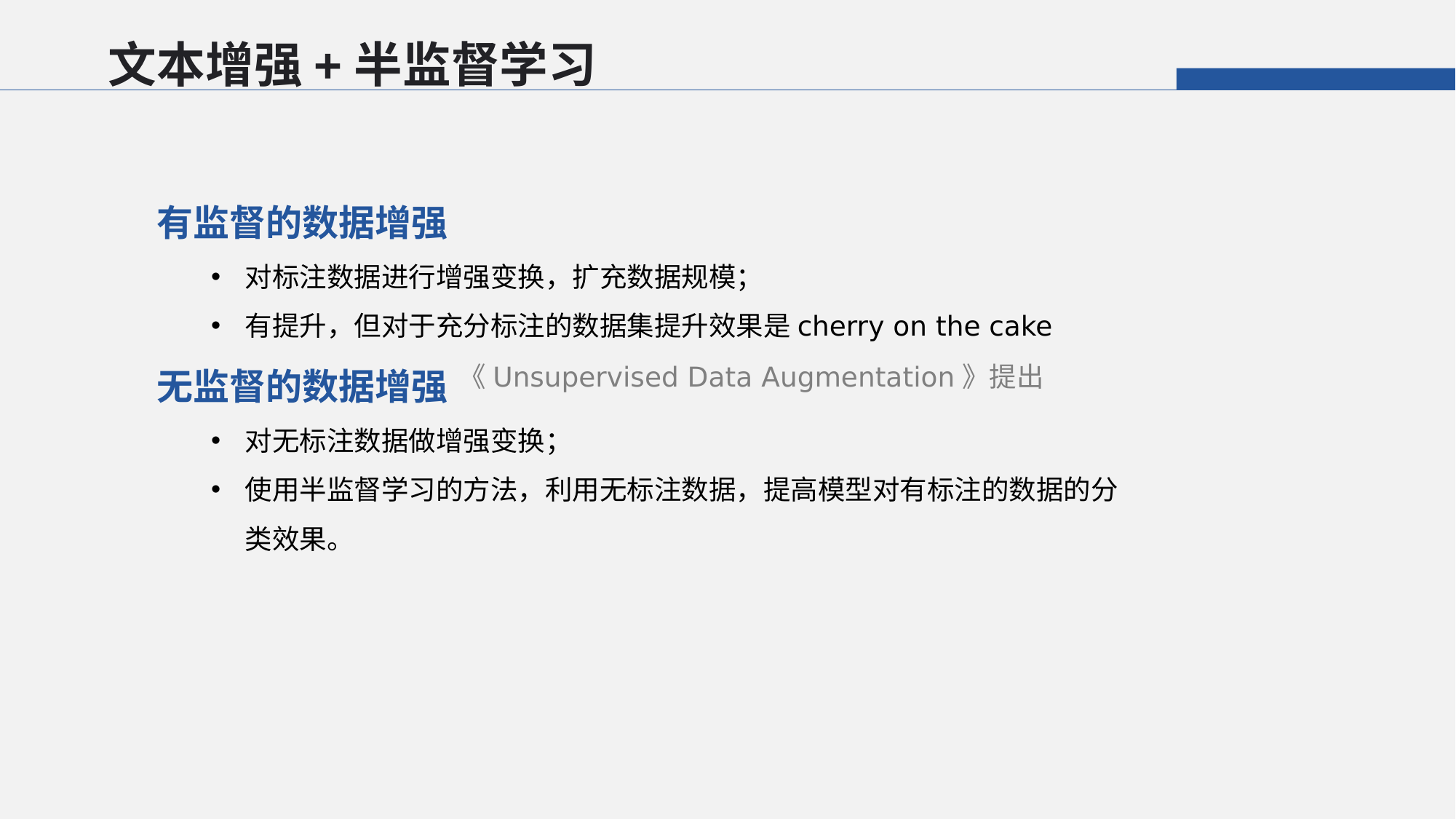

文本增强+半监督学习
有监督的数据增强
对标注数据进行增强变换，扩充数据规模；
有提升，但对于充分标注的数据集提升效果是cherry on the cake
无监督的数据增强
对无标注数据做增强变换；
使用半监督学习的方法，利用无标注数据，提高模型对有标注的数据的分类效果。
《Unsupervised Data Augmentation》提出